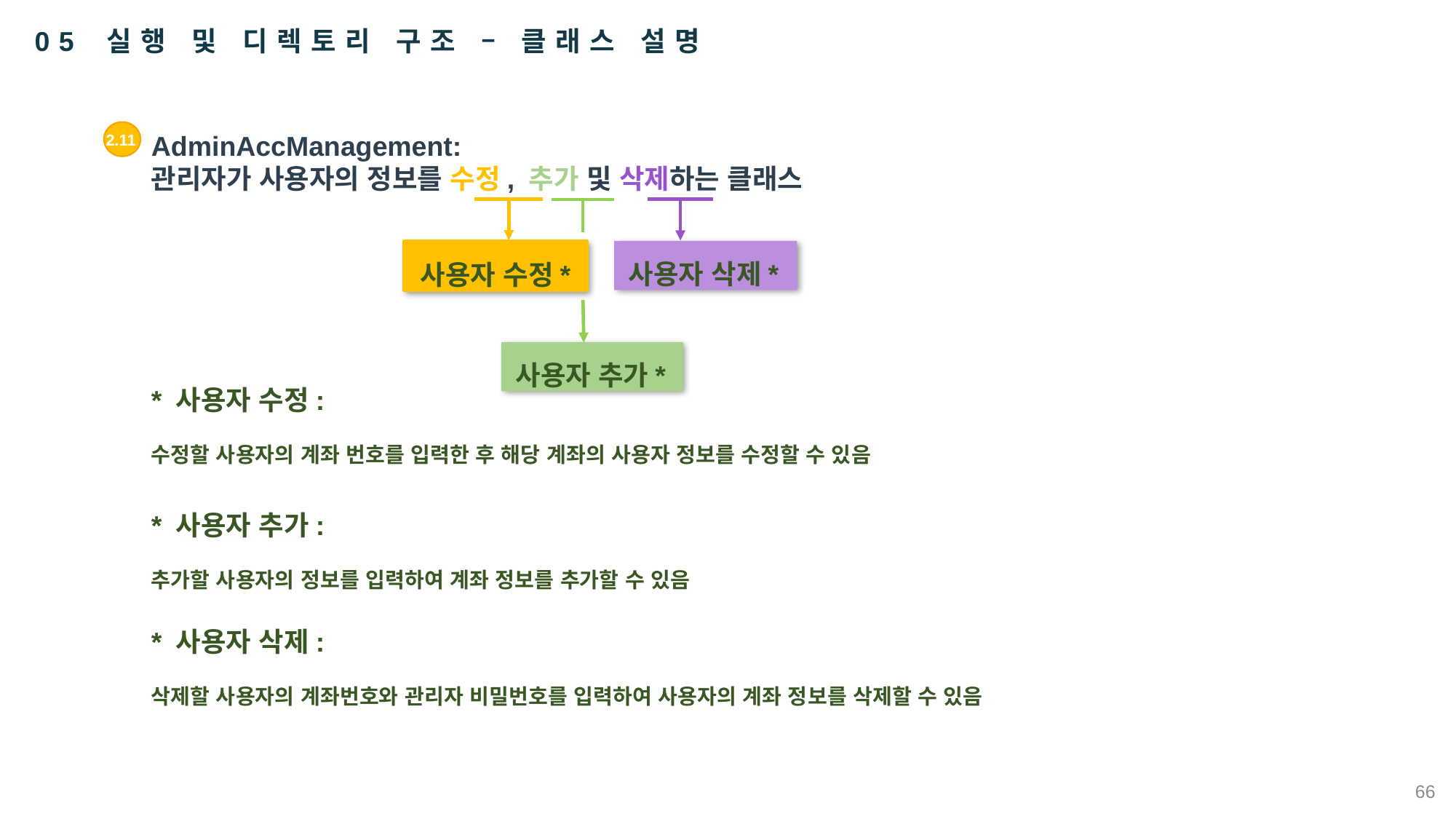

05 실행 및 디렉토리 구조 – 클래스 설명
AdminAccManagement:
관리자가 사용자의 정보를 수정, 추가 및 삭제하는 클래스

2.11
 사용자 삭제*
사용자 수정*
 사용자 추가*
* 사용자 수정:
수정할 사용자의 계좌 번호를 입력한 후 해당 계좌의 사용자 정보를 수정할 수 있음

* 사용자 추가:
추가할 사용자의 정보를 입력하여 계좌 정보를 추가할 수 있음
* 사용자 삭제:
삭제할 사용자의 계좌번호와 관리자 비밀번호를 입력하여 사용자의 계좌 정보를 삭제할 수 있음
66